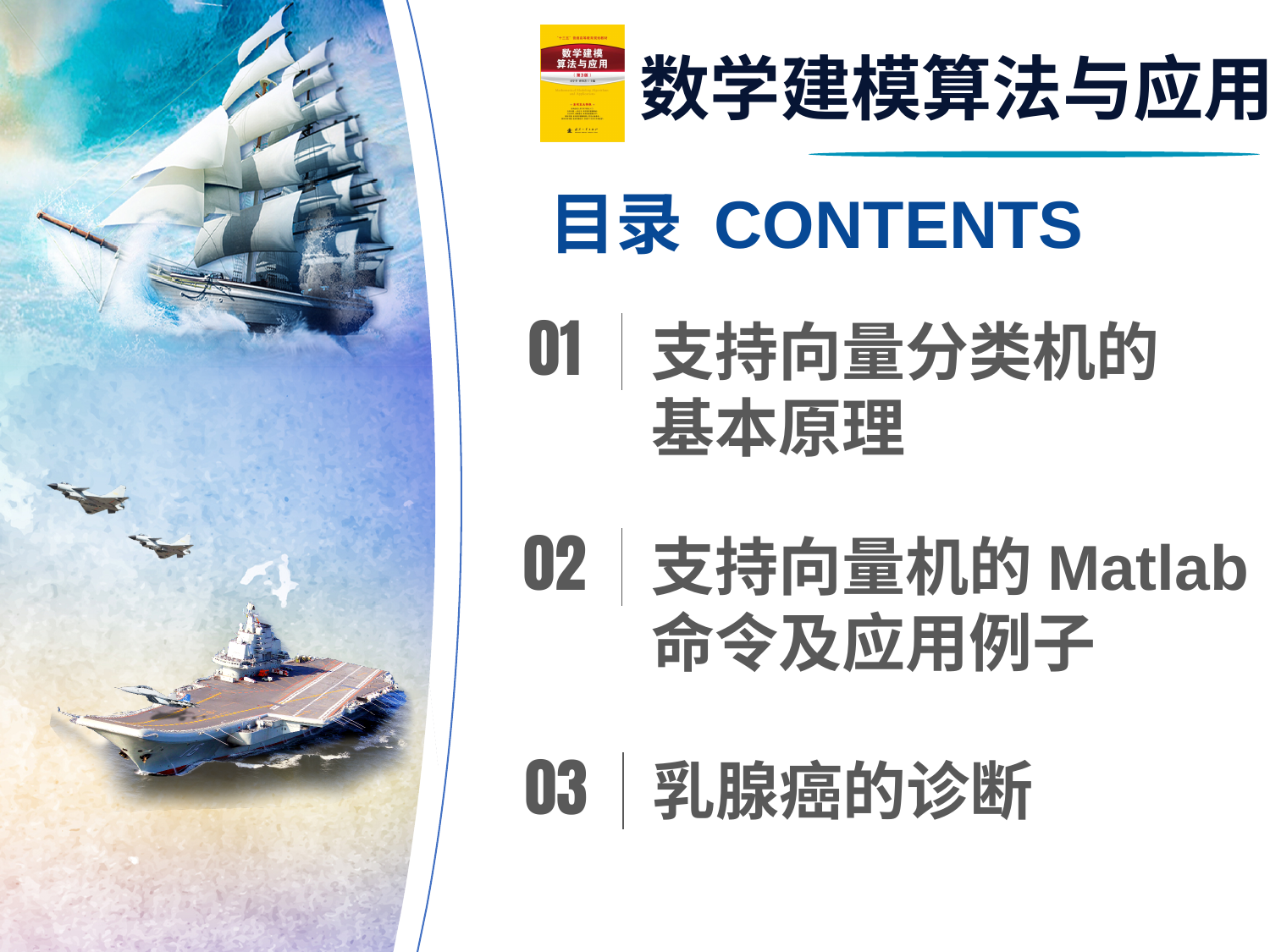

目录 CONTENTS
01
支持向量分类机的
基本原理
02
支持向量机的Matlab命令及应用例子
03
乳腺癌的诊断